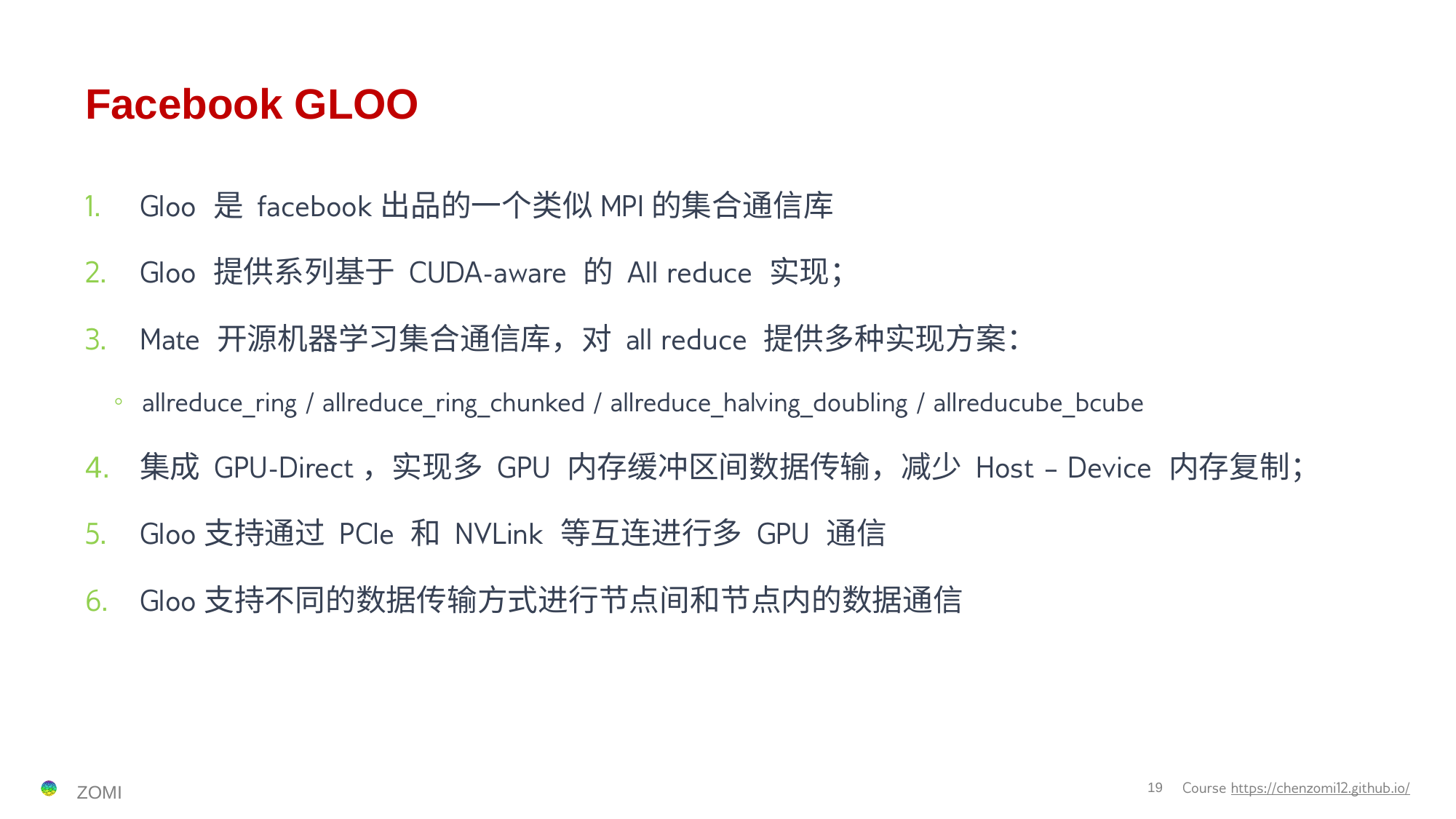

# Facebook GLOO
Gloo 是 facebook出品的一个类似MPI的集合通信库
Gloo 提供系列基于 CUDA-aware 的 All reduce 实现；
Mate 开源机器学习集合通信库，对 all reduce 提供多种实现方案：
allreduce_ring / allreduce_ring_chunked / allreduce_halving_doubling / allreducube_bcube
集成 GPU-Direct，实现多 GPU 内存缓冲区间数据传输，减少 Host – Device 内存复制；
Gloo支持通过 PCIe 和 NVLink 等互连进行多 GPU 通信
Gloo支持不同的数据传输方式进行节点间和节点内的数据通信